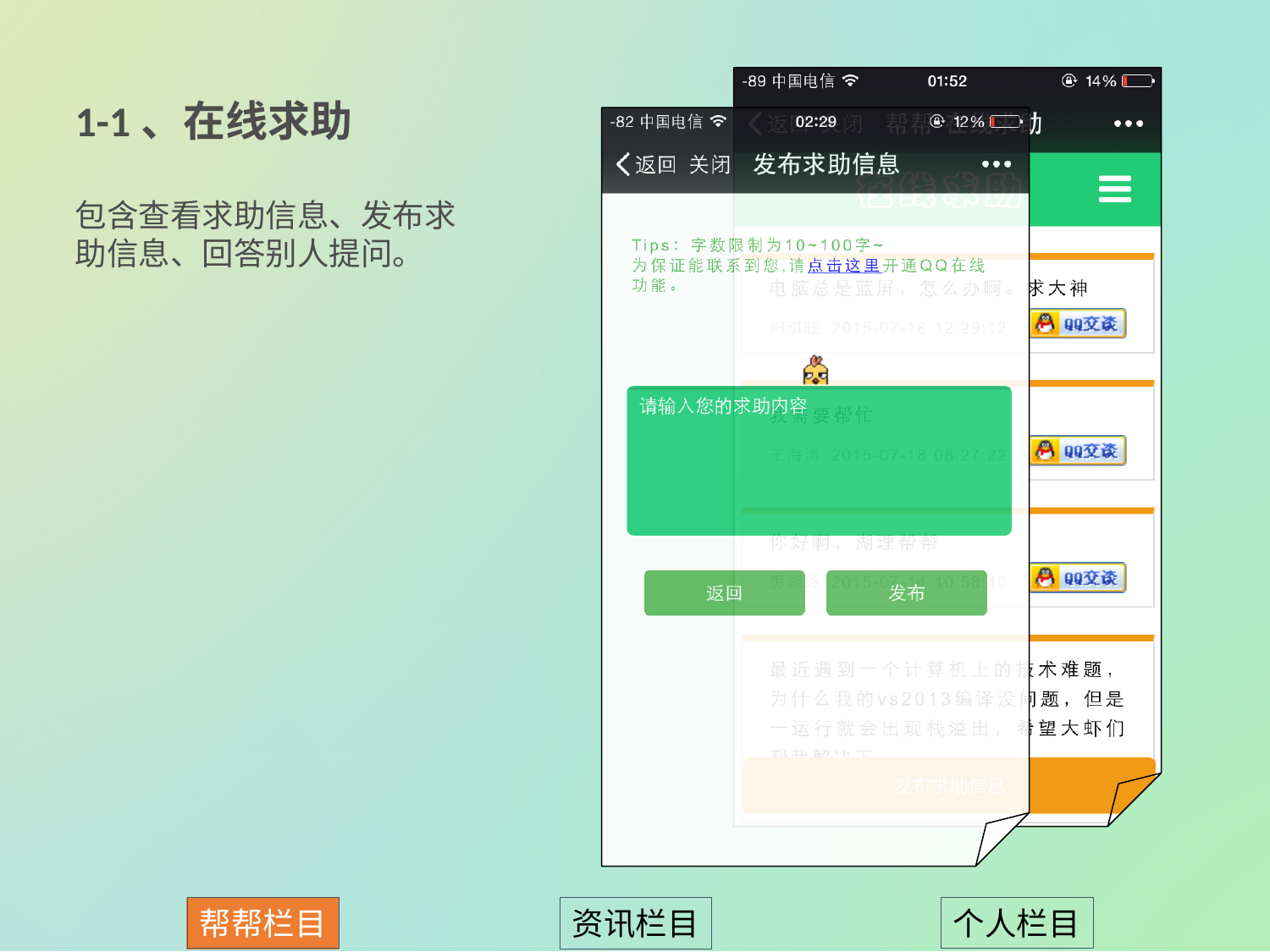

1-1、在线求助

包含查看求助信息、发布求助信息、回答别人提问。

帮帮栏目
个人栏目
资讯栏目
帮帮栏目